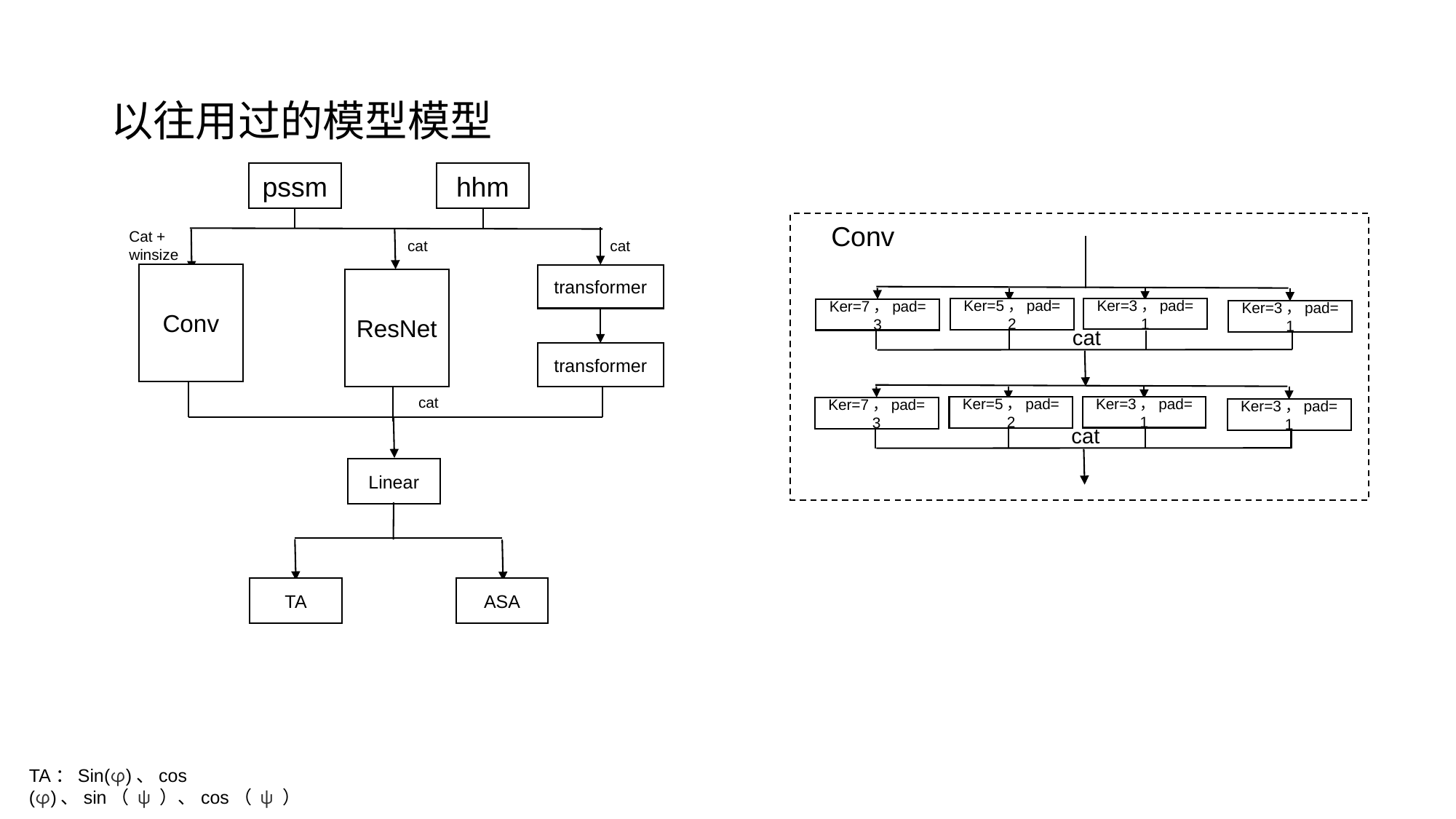

# 以往用过的模型模型
pssm
hhm

Conv
Cat + winsize
cat
cat
Conv
transformer
ResNet
Ker=3，pad=1
Ker=5，pad=2
Ker=7，pad=3
Ker=3，pad=1
cat
transformer
cat
Ker=3，pad=1
Ker=5，pad=2
Ker=7，pad=3
Ker=3，pad=1
cat
Linear
TA
ASA
TA：Sin(φ)、cos (φ)、sin（ ψ ）、cos（ ψ ）